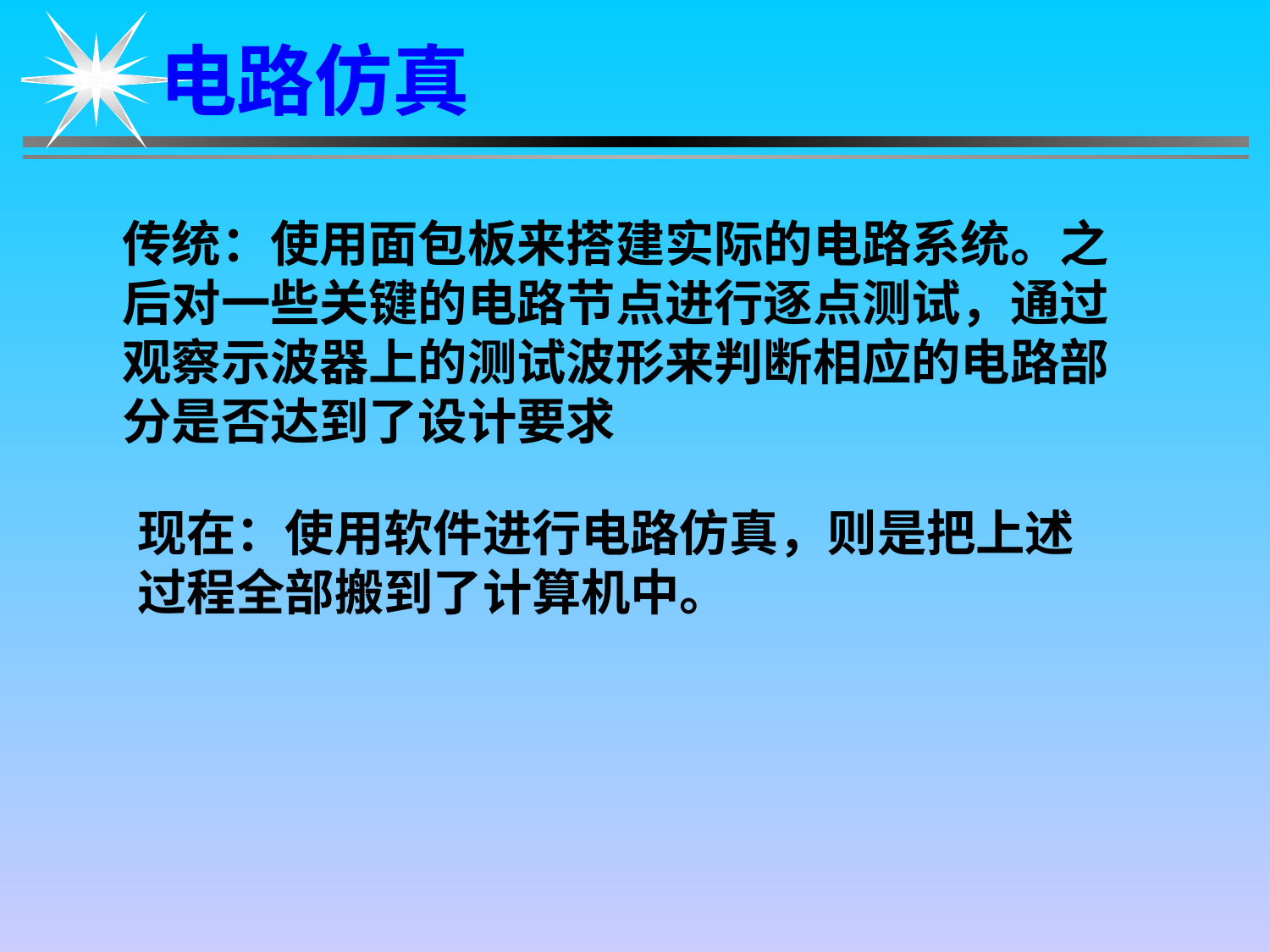

电路仿真
传统：使用面包板来搭建实际的电路系统。之后对一些关键的电路节点进行逐点测试，通过观察示波器上的测试波形来判断相应的电路部分是否达到了设计要求
现在：使用软件进行电路仿真，则是把上述过程全部搬到了计算机中。